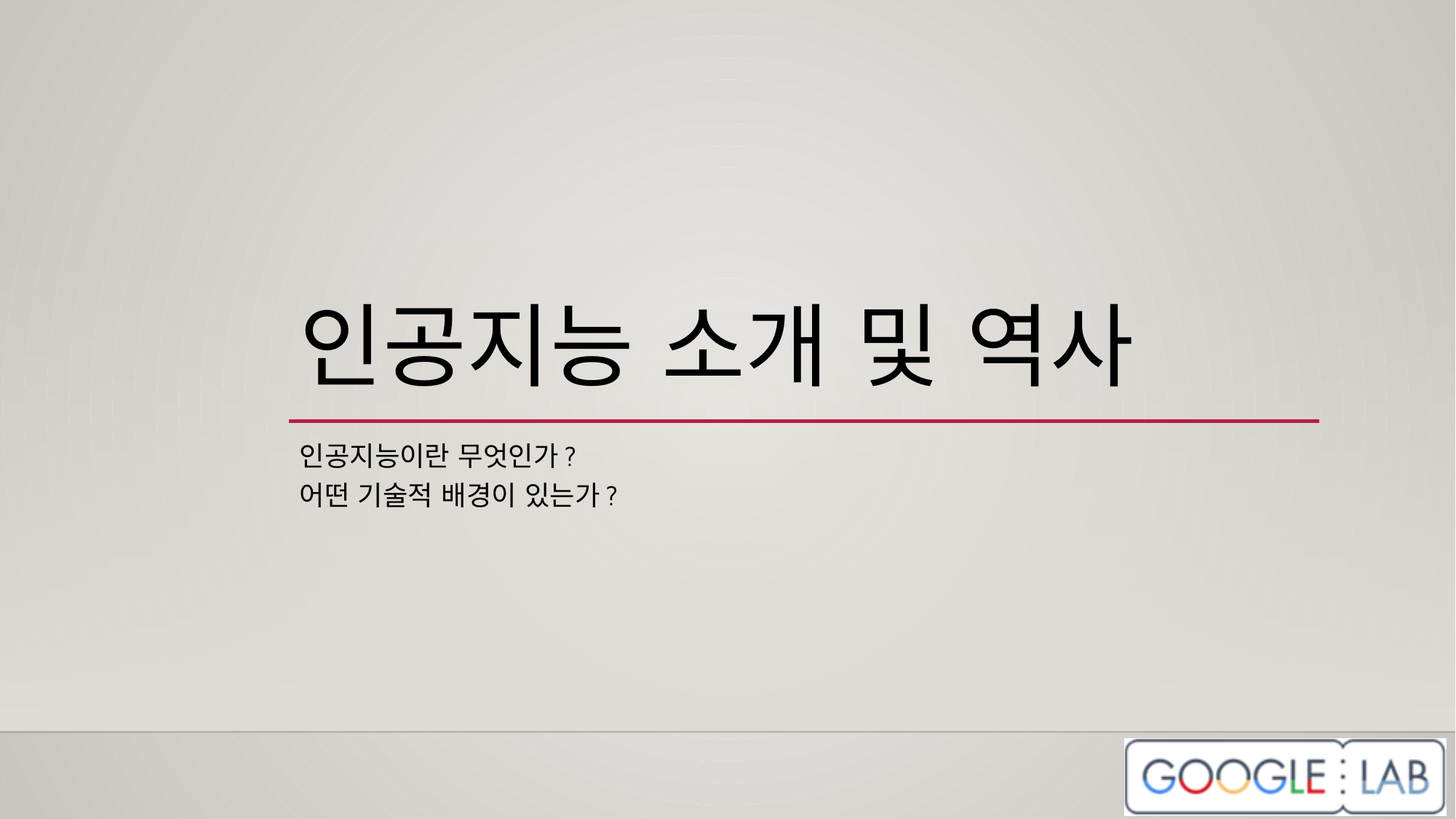

# 인공지능 소개 및 역사
인공지능이란 무엇인가?
어떤 기술적 배경이 있는가?